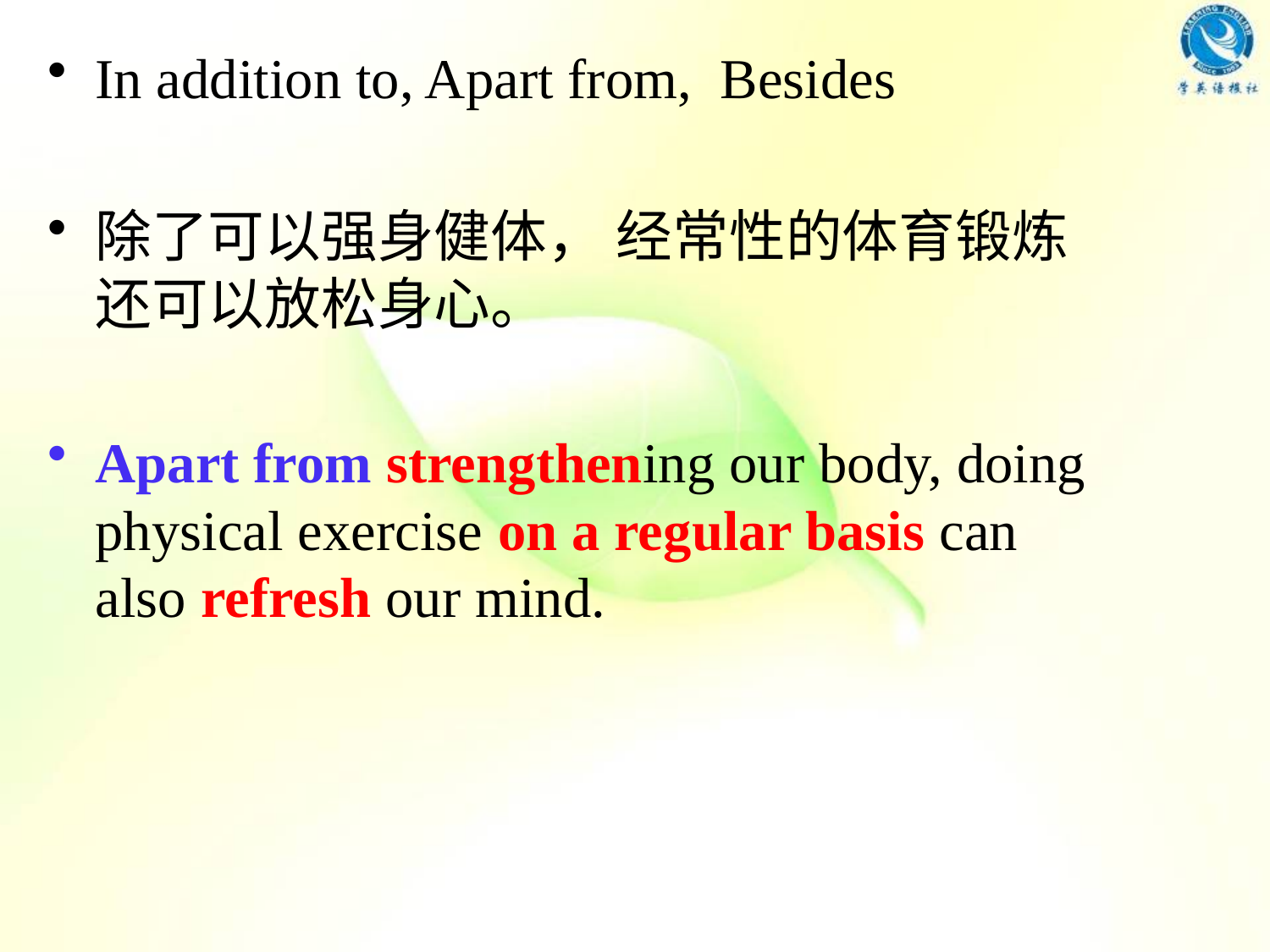

In addition to, Apart from,  Besides

除了可以强身健体， 经常性的体育锻炼还可以放松身心。

Apart from strengthening our body, doing physical exercise on a regular basis can also refresh our mind.